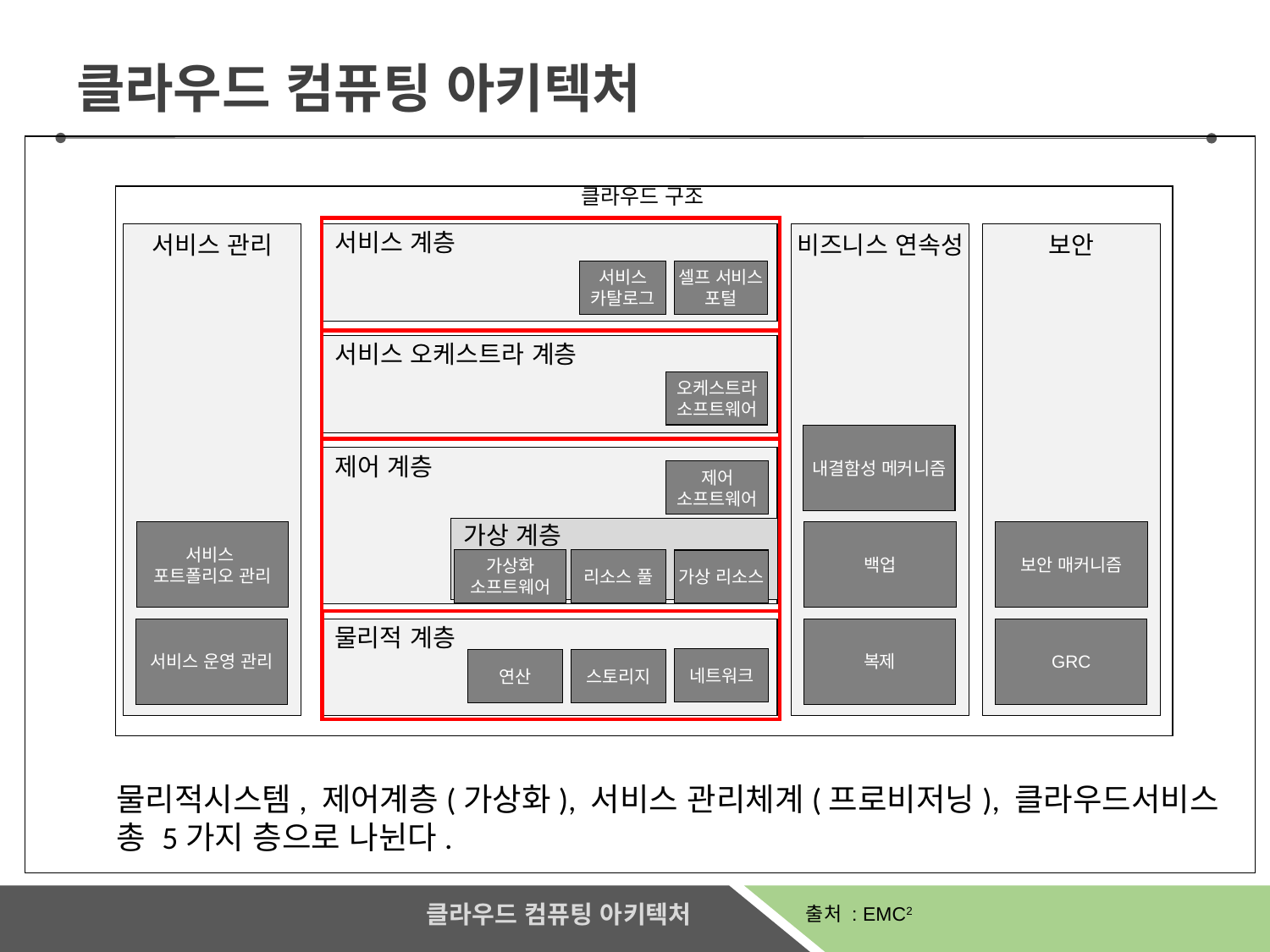

클라우드 컴퓨팅 아키텍처

클라우드 구조
서비스 계층

서비스 관리

비즈니스 연속성

보안
서비스 카탈로그
셀프 서비스 포털
서비스 오케스트라 계층

오케스트라 소프트웨어
내결함성 메커니즘
제어 계층

제어 소프트웨어
가상 계층

서비스
포트폴리오 관리
백업
보안 매커니즘
가상화 소프트웨어
리소스 풀
가상 리소스
물리적 계층

서비스 운영 관리
복제
GRC
네트워크
연산
스토리지

물리적시스템, 제어계층(가상화), 서비스 관리체계(프로비저닝), 클라우드서비스
총 5가지 층으로 나뉜다.

클라우드 컴퓨팅 아키텍처
출처 : EMC2